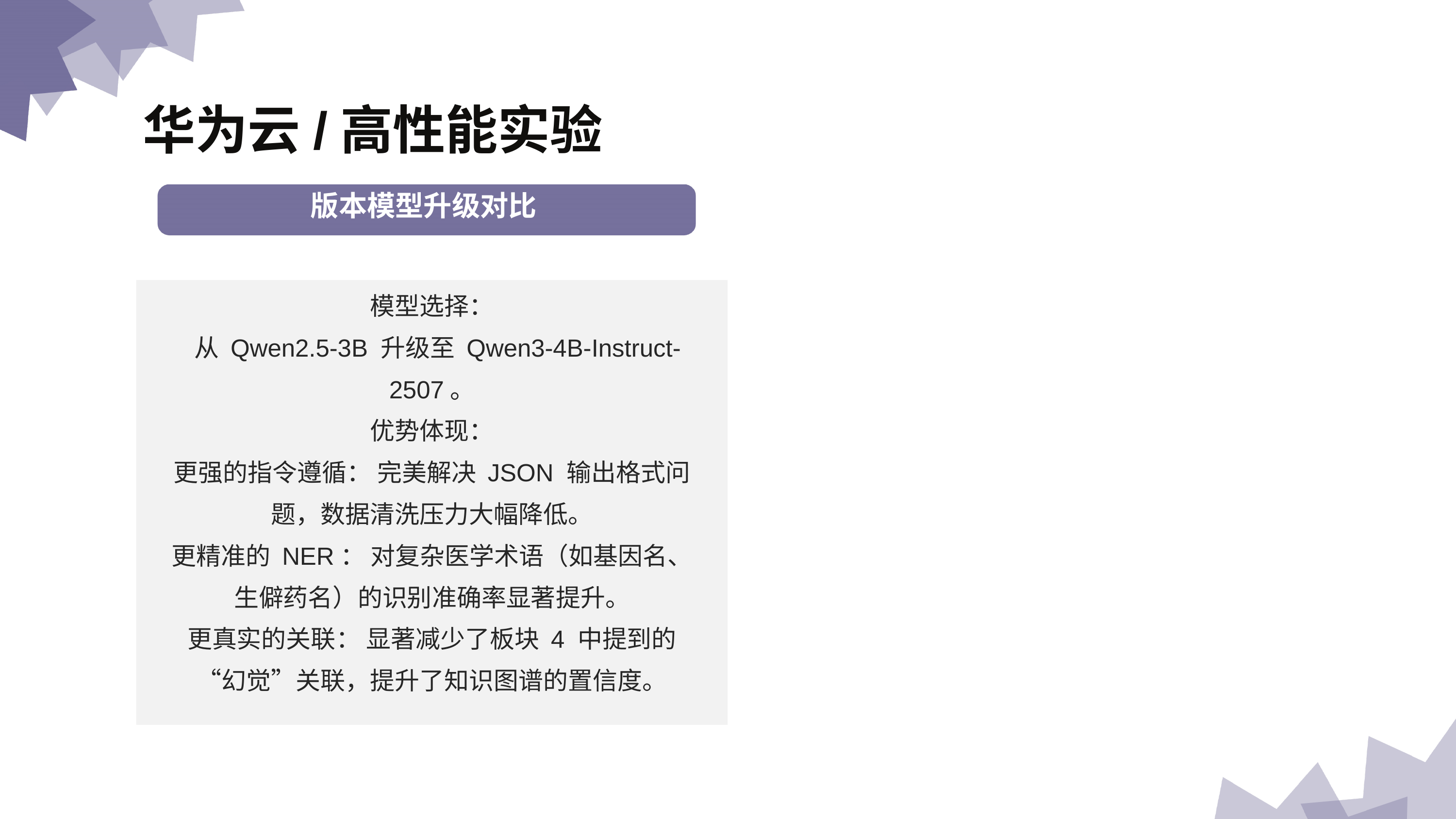

华为云/高性能实验

版本模型升级对比

模型选择：
 从 Qwen2.5-3B 升级至 Qwen3-4B-Instruct-2507。
优势体现：
更强的指令遵循： 完美解决 JSON 输出格式问题，数据清洗压力大幅降低。
更精准的 NER： 对复杂医学术语（如基因名、生僻药名）的识别准确率显著提升。
更真实的关联： 显著减少了板块 4 中提到的“幻觉”关联，提升了知识图谱的置信度。